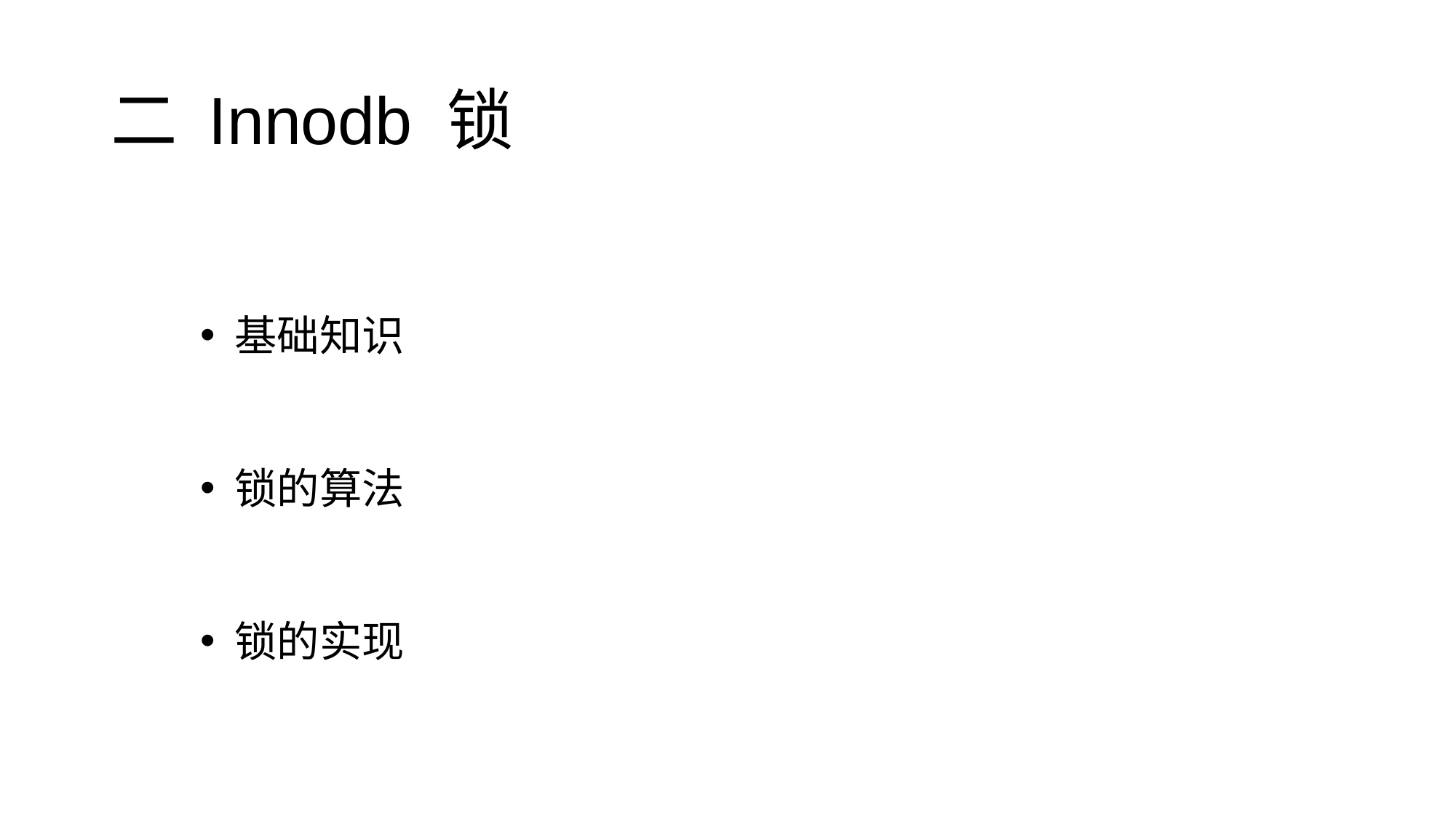

# 二 Innodb 锁
基础知识
锁的算法
锁的实现